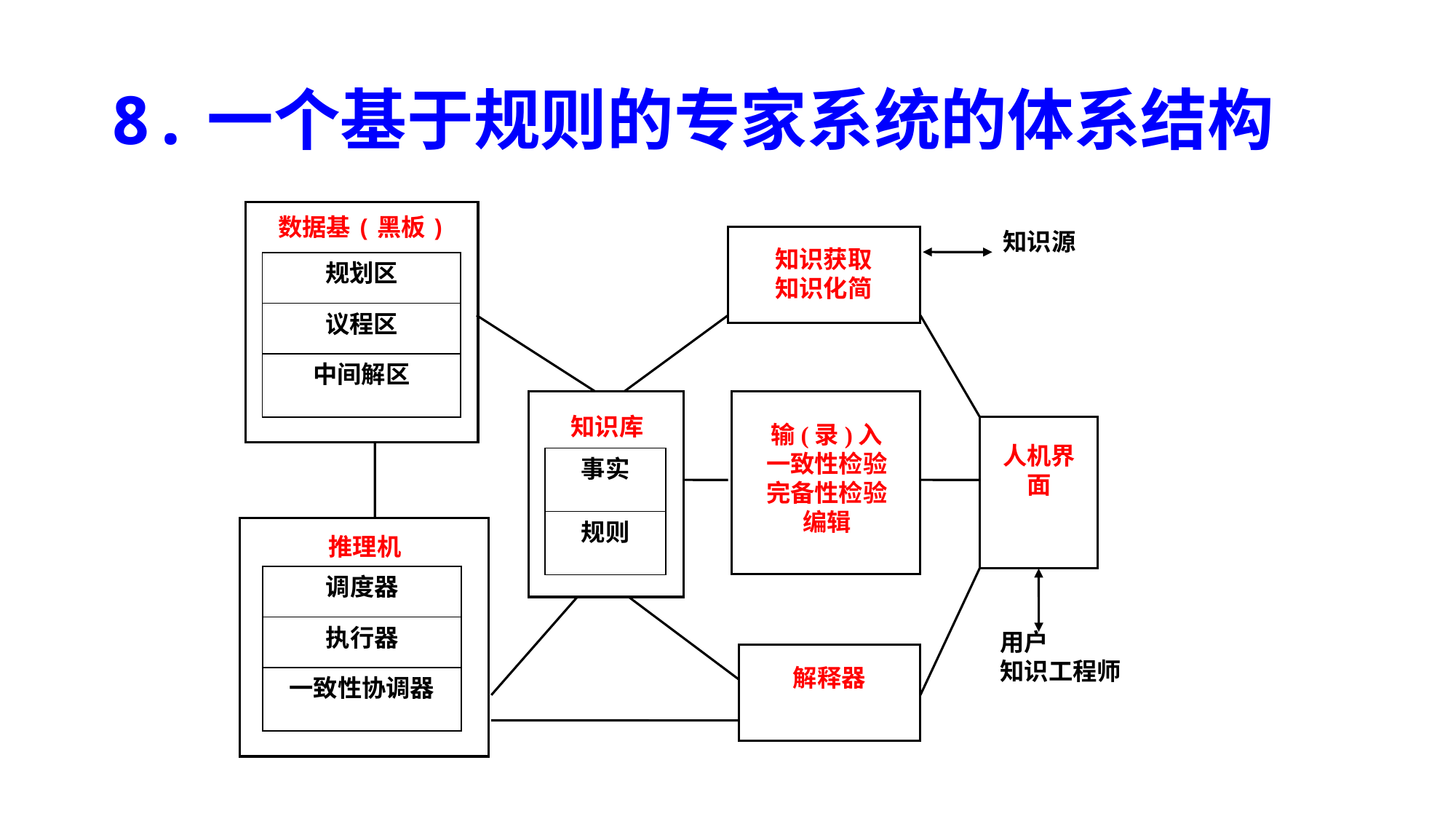

# 8.一个基于规则的专家系统的体系结构

数据基(黑板)
规划区
议程区
中间解区
知识源

知识获取
知识化简

知识库
事实
规则

输(录)入
一致性检验
完备性检验
编辑

人机界面

推理机
调度器
执行器
一致性协调器

用户
知识工程师

解释器